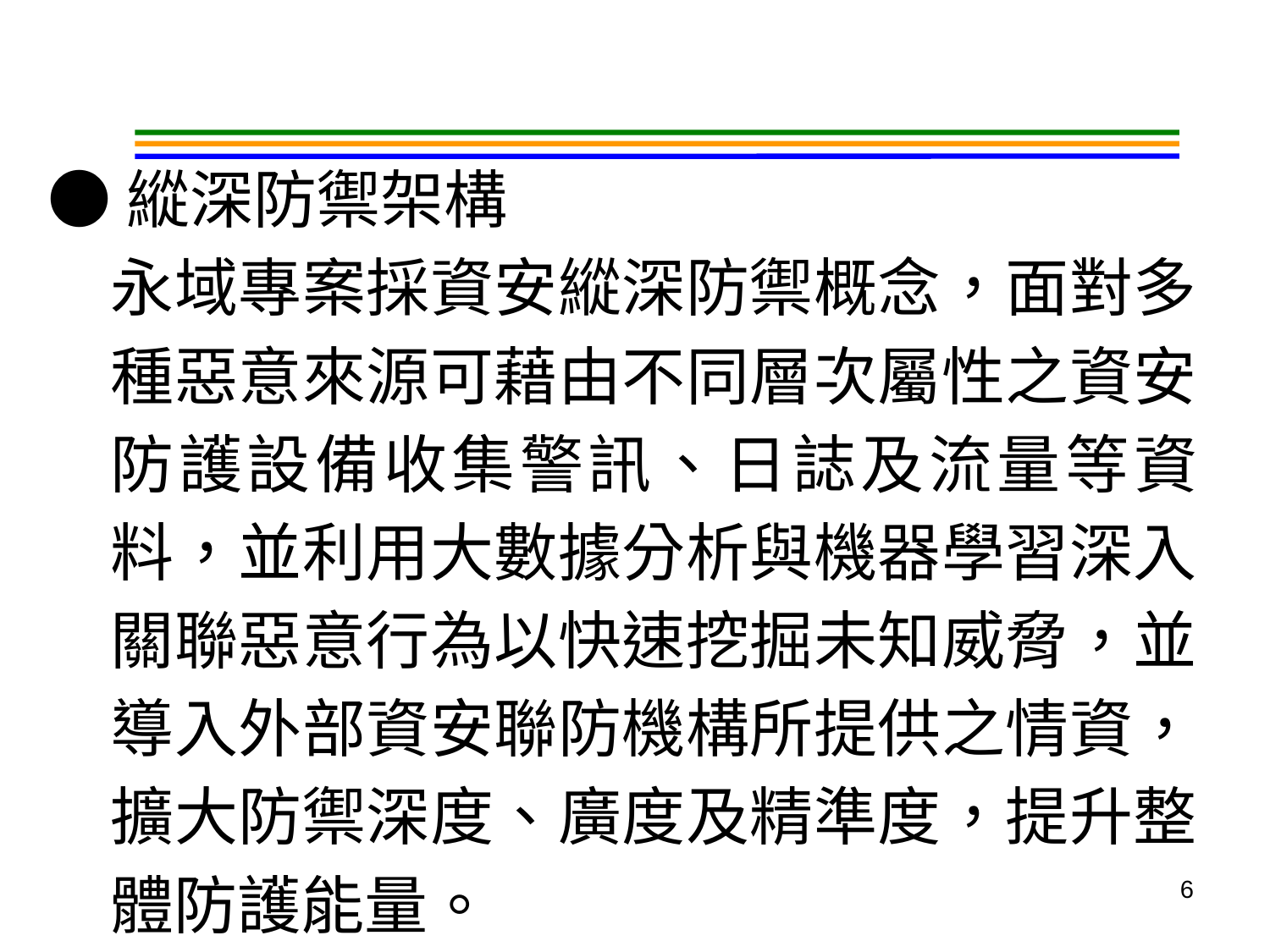

●縱深防禦架構
永域專案採資安縱深防禦概念，面對多種惡意來源可藉由不同層次屬性之資安防護設備收集警訊、日誌及流量等資料，並利用大數據分析與機器學習深入關聯惡意行為以快速挖掘未知威脅，並導入外部資安聯防機構所提供之情資，擴大防禦深度、廣度及精準度，提升整體防護能量。
6